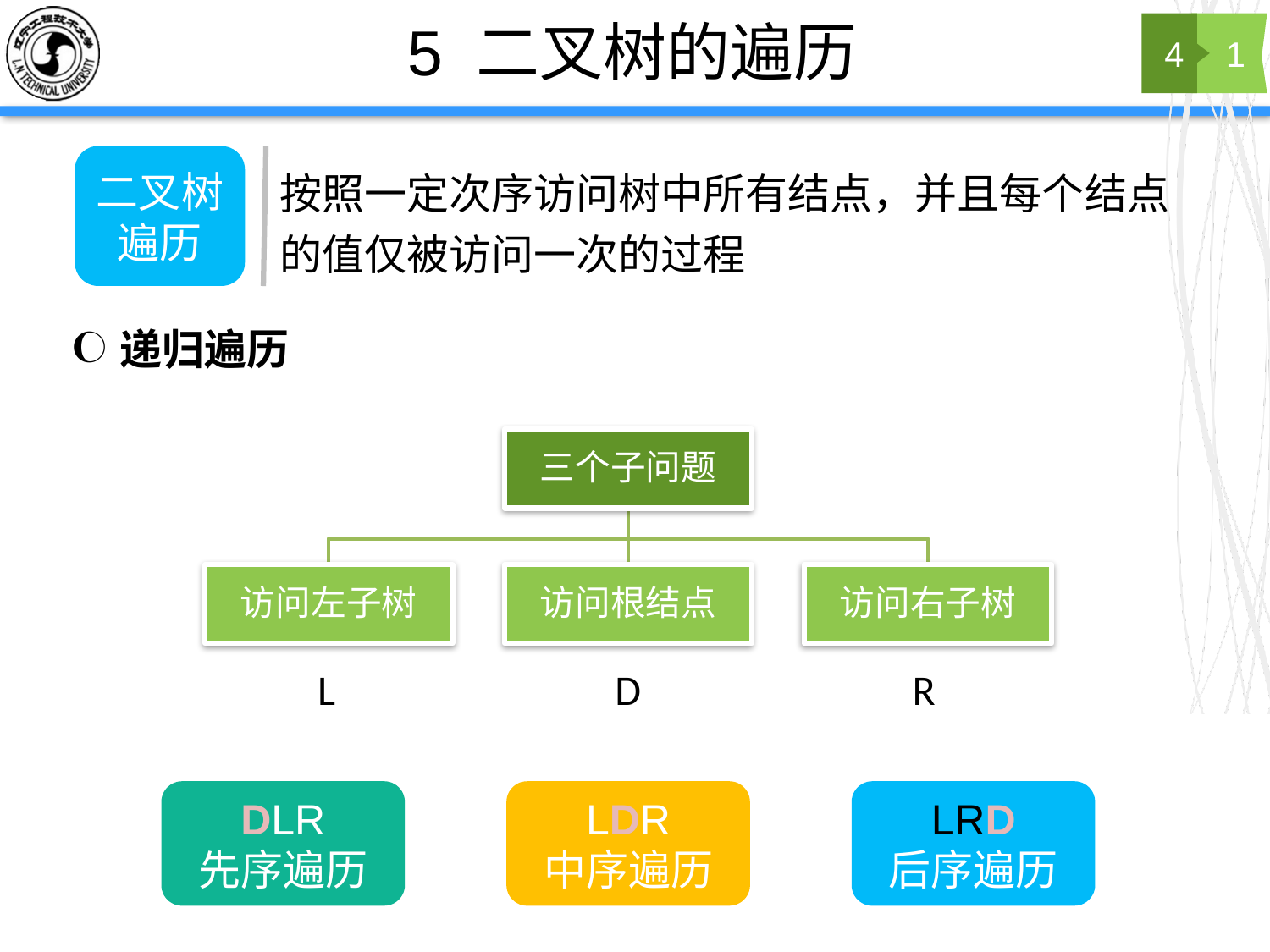

# 5 二叉树的遍历
4
1
二叉树遍历
按照一定次序访问树中所有结点，并且每个结点的值仅被访问一次的过程
递归遍历
三个子问题
访问左子树
访问根结点
访问右子树
R
L
D
LRD
后序遍历
DLR
先序遍历
LDR
中序遍历